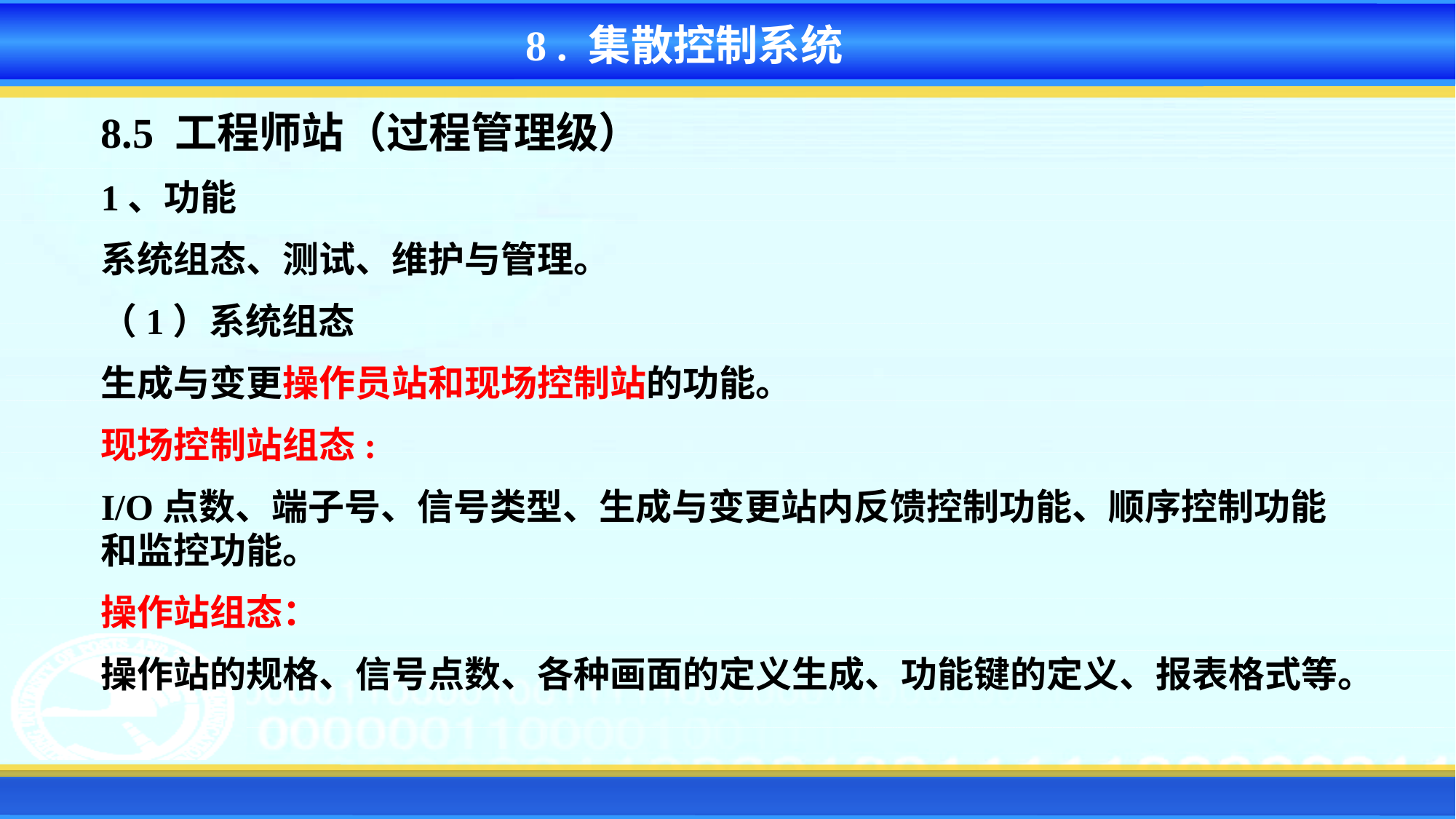

8 . 集散控制系统
8.5 工程师站（过程管理级）
1、功能
系统组态、测试、维护与管理。
（1）系统组态
生成与变更操作员站和现场控制站的功能。
现场控制站组态:
I/O点数、端子号、信号类型、生成与变更站内反馈控制功能、顺序控制功能和监控功能。
操作站组态：
操作站的规格、信号点数、各种画面的定义生成、功能键的定义、报表格式等。